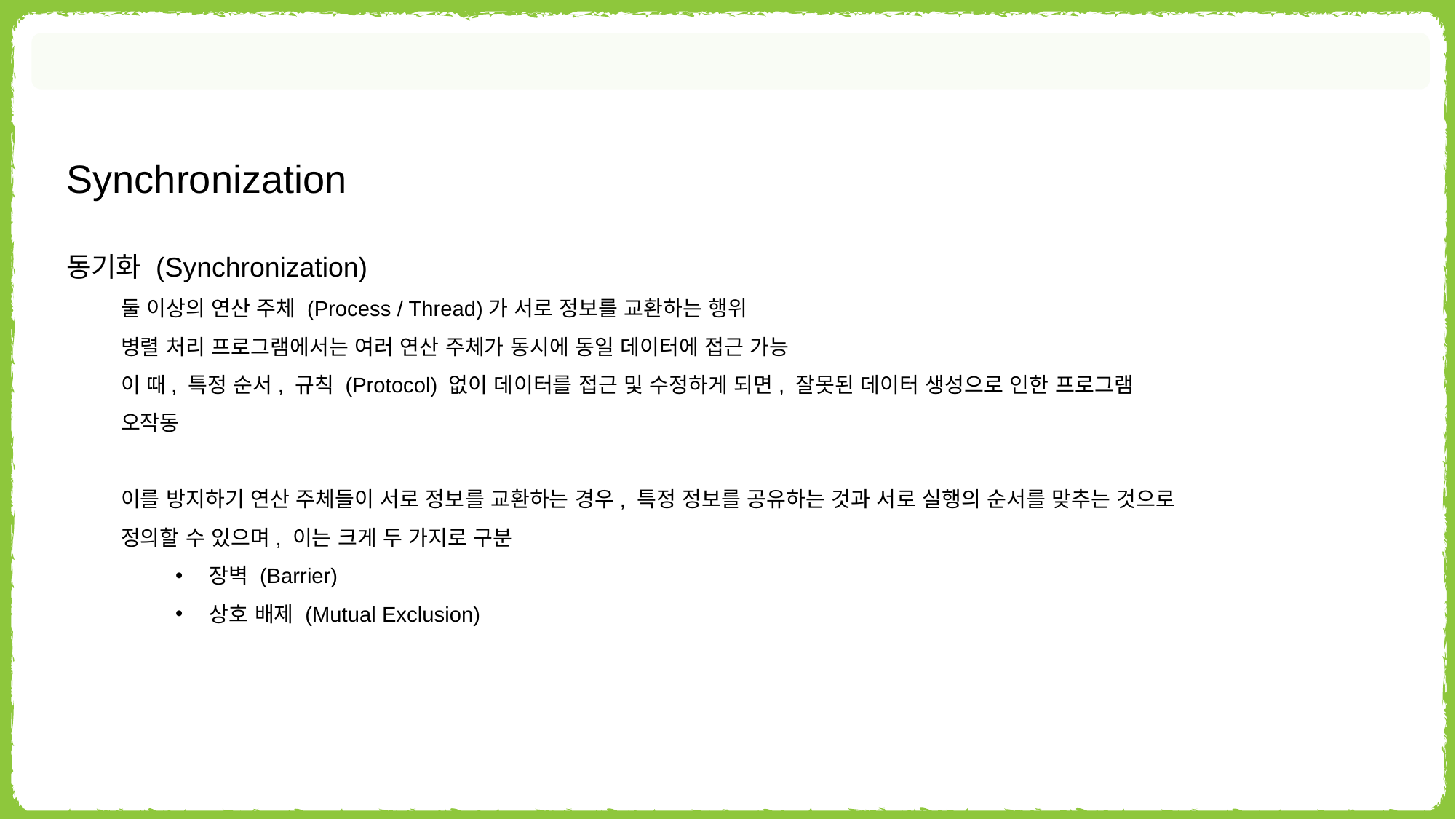

Synchronization
동기화 (Synchronization)
둘 이상의 연산 주체 (Process / Thread)가 서로 정보를 교환하는 행위
병렬 처리 프로그램에서는 여러 연산 주체가 동시에 동일 데이터에 접근 가능
이 때, 특정 순서, 규칙 (Protocol) 없이 데이터를 접근 및 수정하게 되면, 잘못된 데이터 생성으로 인한 프로그램 오작동

이를 방지하기 연산 주체들이 서로 정보를 교환하는 경우, 특정 정보를 공유하는 것과 서로 실행의 순서를 맞추는 것으로 정의할 수 있으며, 이는 크게 두 가지로 구분
장벽 (Barrier)
상호 배제 (Mutual Exclusion)